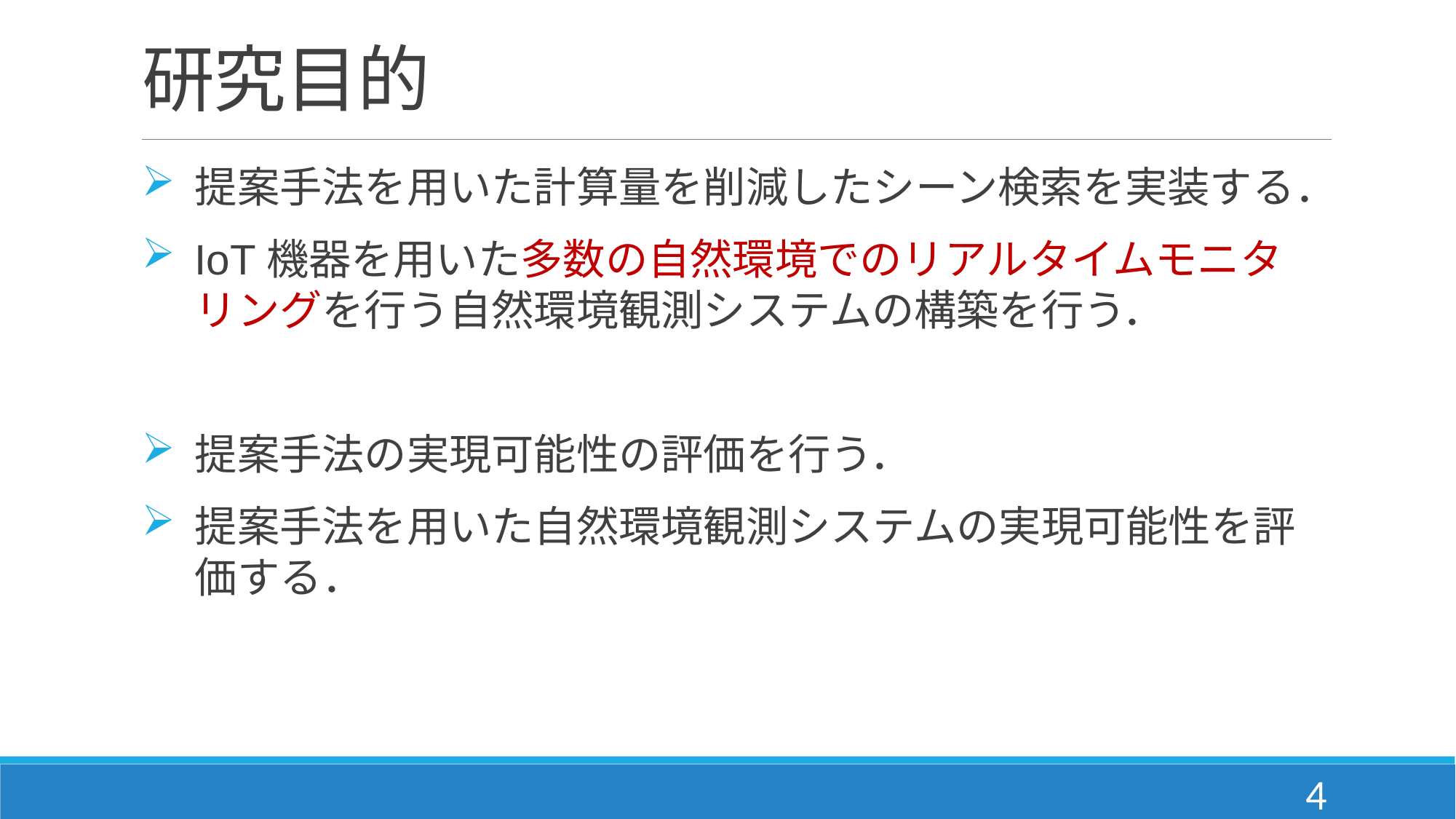

# 研究目的
提案手法を用いた計算量を削減したシーン検索を実装する．
IoT機器を用いた多数の自然環境でのリアルタイムモニタリングを行う自然環境観測システムの構築を行う．

提案手法の実現可能性の評価を行う．
提案手法を用いた自然環境観測システムの実現可能性を評価する．
4